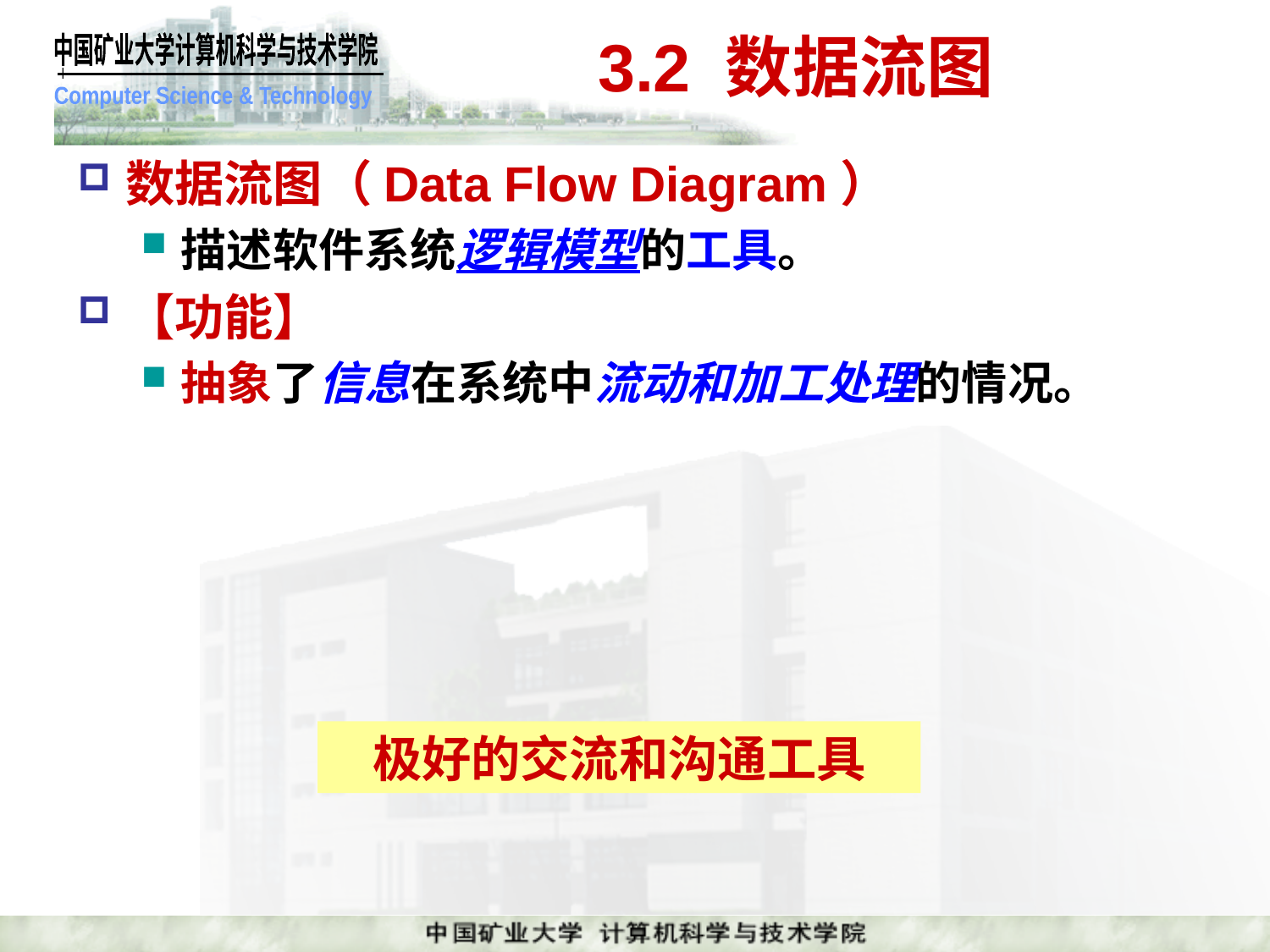

# 3.2 数据流图
数据流图（Data Flow Diagram）
描述软件系统逻辑模型的工具。
【功能】
抽象了信息在系统中流动和加工处理的情况。
极好的交流和沟通工具
7